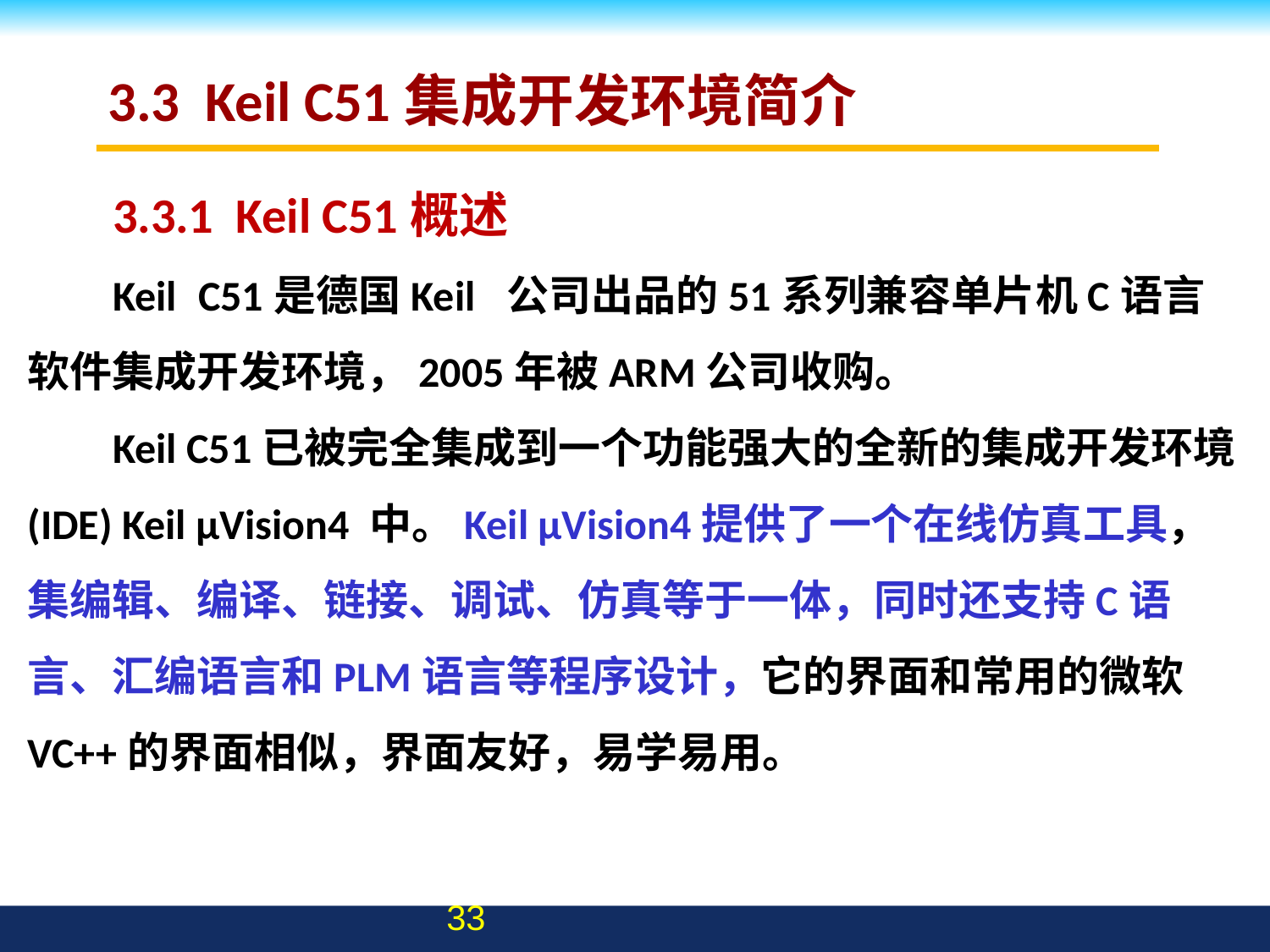

# 3.3  Keil C51集成开发环境简介
3.3.1  Keil C51概述
Keil C51是德国Keil 公司出品的51系列兼容单片机C语言软件集成开发环境，2005年被ARM公司收购。
Keil C51已被完全集成到一个功能强大的全新的集成开发环境(IDE) Keil µVision4 中。Keil µVision4提供了一个在线仿真工具，集编辑、编译、链接、调试、仿真等于一体，同时还支持C语言、汇编语言和PLM语言等程序设计，它的界面和常用的微软VC++的界面相似，界面友好，易学易用。

33